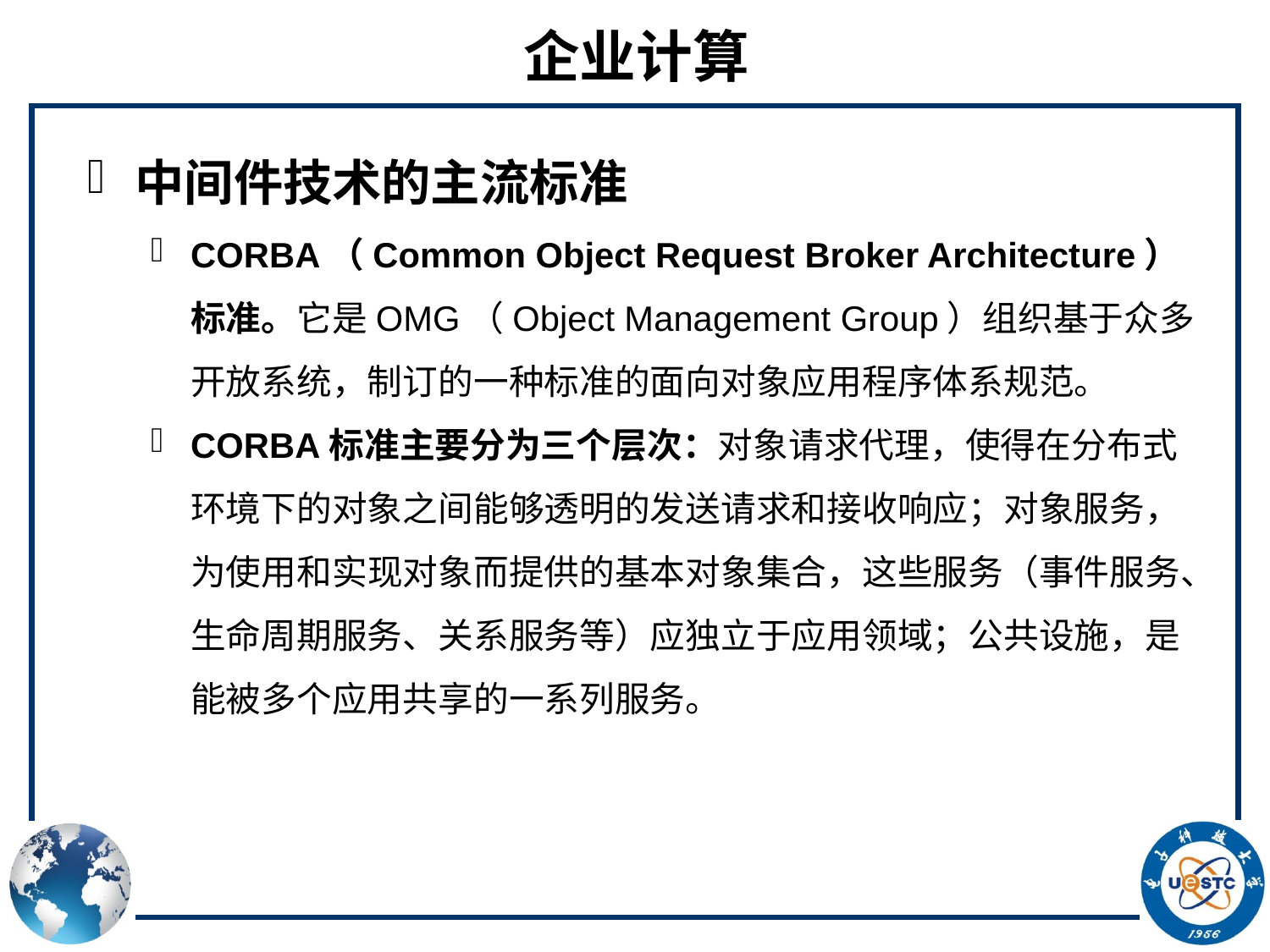

# 企业计算
中间件技术的主流标准
CORBA（Common Object Request Broker Architecture）标准。它是OMG（Object Management Group）组织基于众多开放系统，制订的一种标准的面向对象应用程序体系规范。
CORBA标准主要分为三个层次：对象请求代理，使得在分布式环境下的对象之间能够透明的发送请求和接收响应；对象服务，为使用和实现对象而提供的基本对象集合，这些服务（事件服务、生命周期服务、关系服务等）应独立于应用领域；公共设施，是能被多个应用共享的一系列服务。